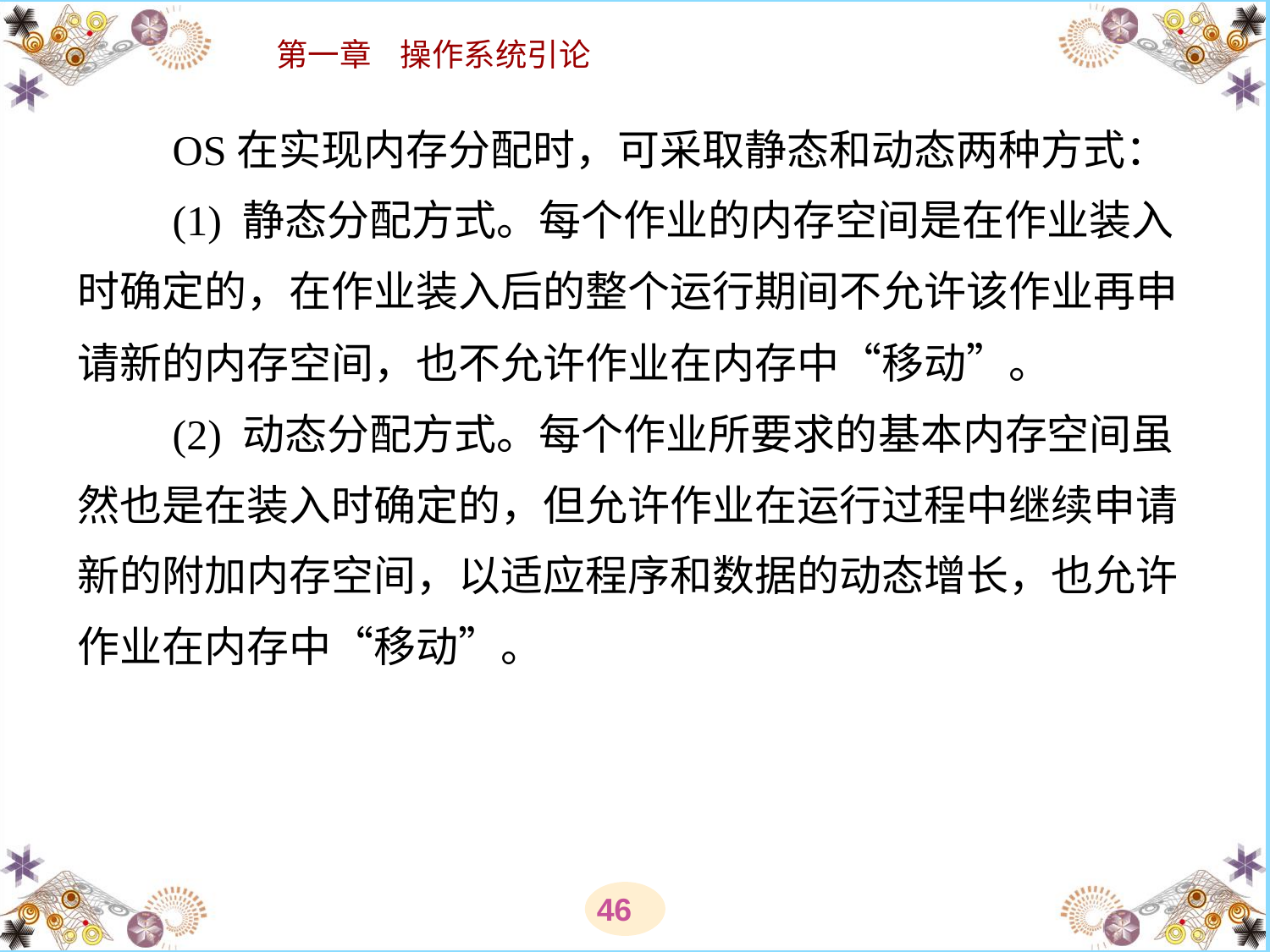

# OS在实现内存分配时，可采取静态和动态两种方式： 　　(1) 静态分配方式。每个作业的内存空间是在作业装入时确定的，在作业装入后的整个运行期间不允许该作业再申请新的内存空间，也不允许作业在内存中“移动”。 　　(2) 动态分配方式。每个作业所要求的基本内存空间虽然也是在装入时确定的，但允许作业在运行过程中继续申请新的附加内存空间，以适应程序和数据的动态增长，也允许作业在内存中“移动”。